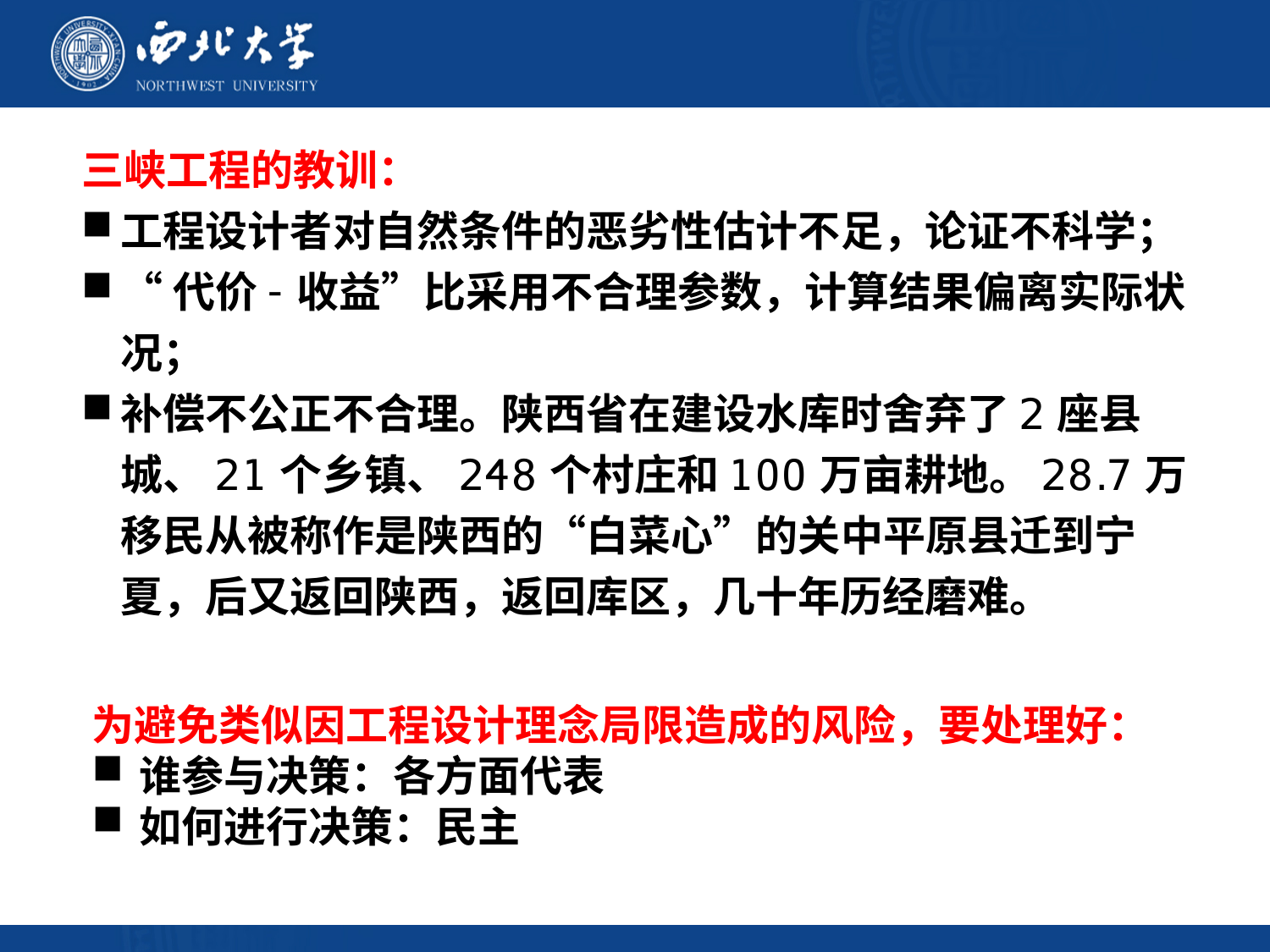

三峡工程的教训：
工程设计者对自然条件的恶劣性估计不足，论证不科学；
“代价-收益”比采用不合理参数，计算结果偏离实际状况；
补偿不公正不合理。陕西省在建设水库时舍弃了2座县城、21个乡镇、248个村庄和100万亩耕地。28.7万移民从被称作是陕西的“白菜心”的关中平原县迁到宁夏，后又返回陕西，返回库区，几十年历经磨难。
为避免类似因工程设计理念局限造成的风险，要处理好：
谁参与决策：各方面代表
如何进行决策：民主